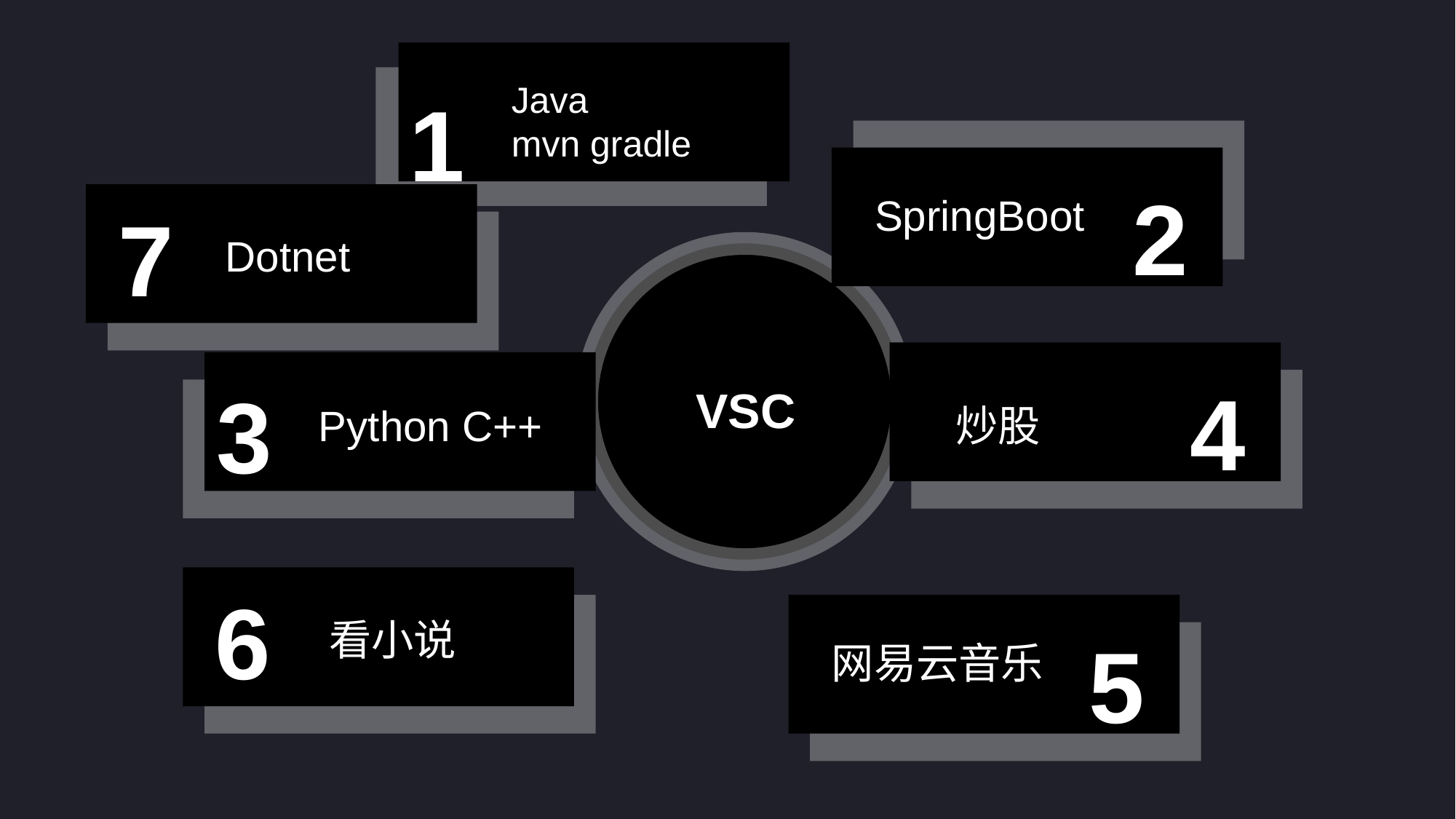

Java
mvn gradle
1

2
SpringBoot

7

Dotnet

VSC

4
3

炒股
Python C++

6

看小说
5

网易云音乐